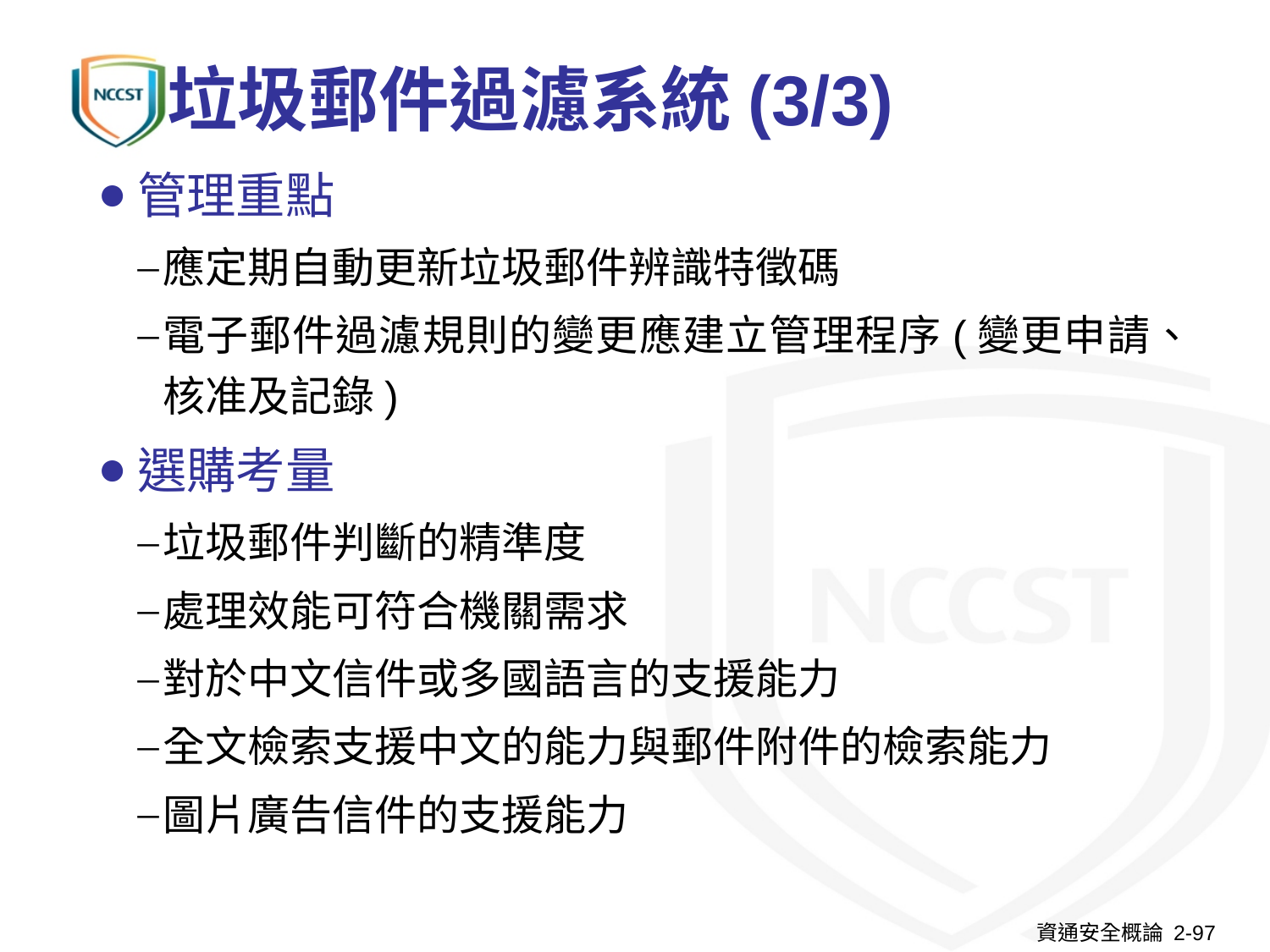

# 垃圾郵件過濾系統(3/3)
管理重點
應定期自動更新垃圾郵件辨識特徵碼
電子郵件過濾規則的變更應建立管理程序(變更申請、核准及記錄)
選購考量
垃圾郵件判斷的精準度
處理效能可符合機關需求
對於中文信件或多國語言的支援能力
全文檢索支援中文的能力與郵件附件的檢索能力
圖片廣告信件的支援能力